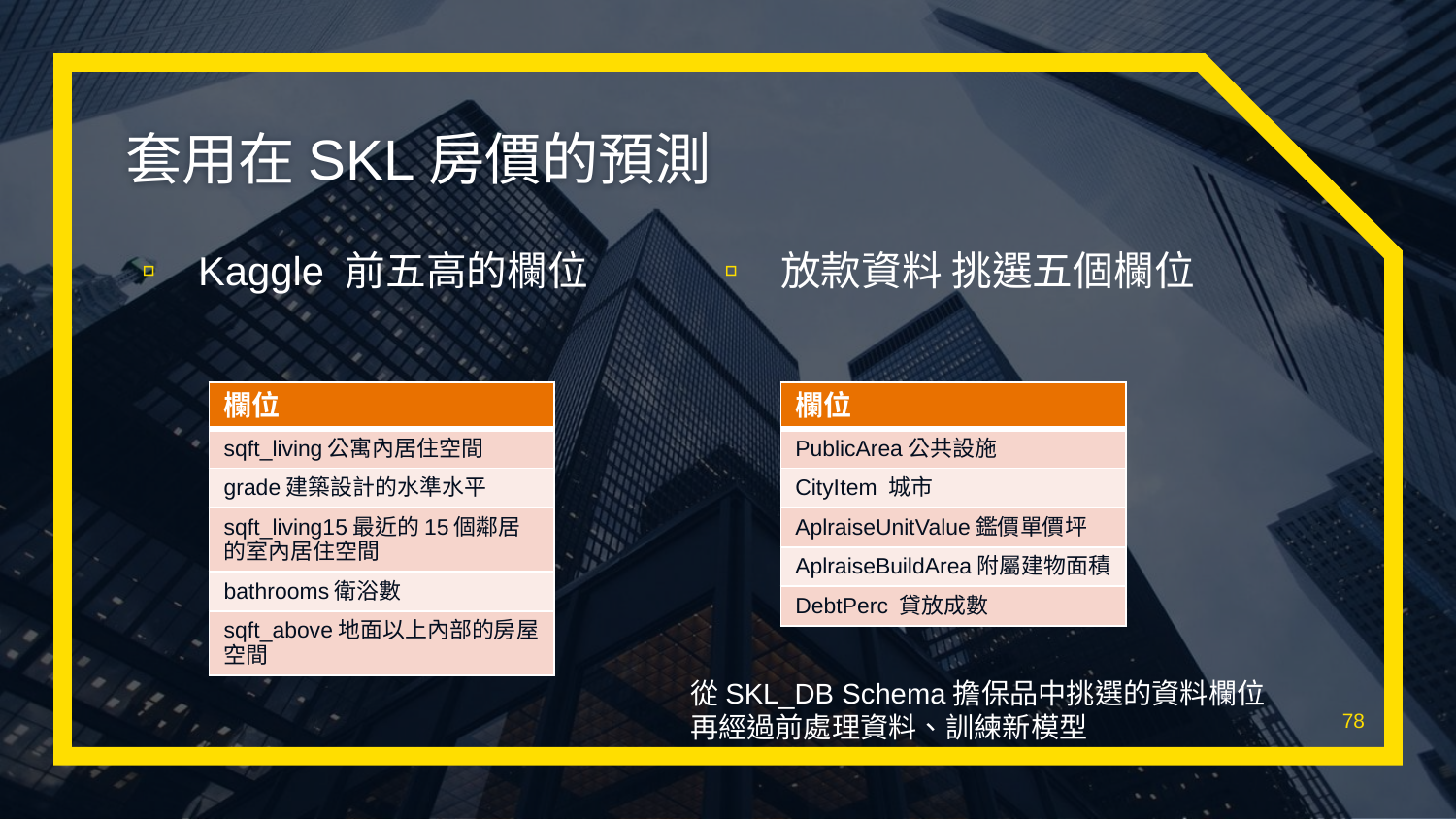

# 套用在SKL房價的預測
Kaggle 前五高的欄位
放款資料 挑選五個欄位
| 欄位 |
| --- |
| sqft\_living公寓內居住空間 |
| grade建築設計的水準水平 |
| sqft\_living15最近的15個鄰居的室內居住空間 |
| bathrooms衛浴數 |
| sqft\_above地面以上內部的房屋空間 |
| 欄位 |
| --- |
| PublicArea公共設施 |
| CityItem 城市 |
| AplraiseUnitValue鑑價單價坪 |
| AplraiseBuildArea附屬建物面積 |
| DebtPerc 貸放成數 |
從SKL_DB Schema擔保品中挑選的資料欄位
再經過前處理資料、訓練新模型

78